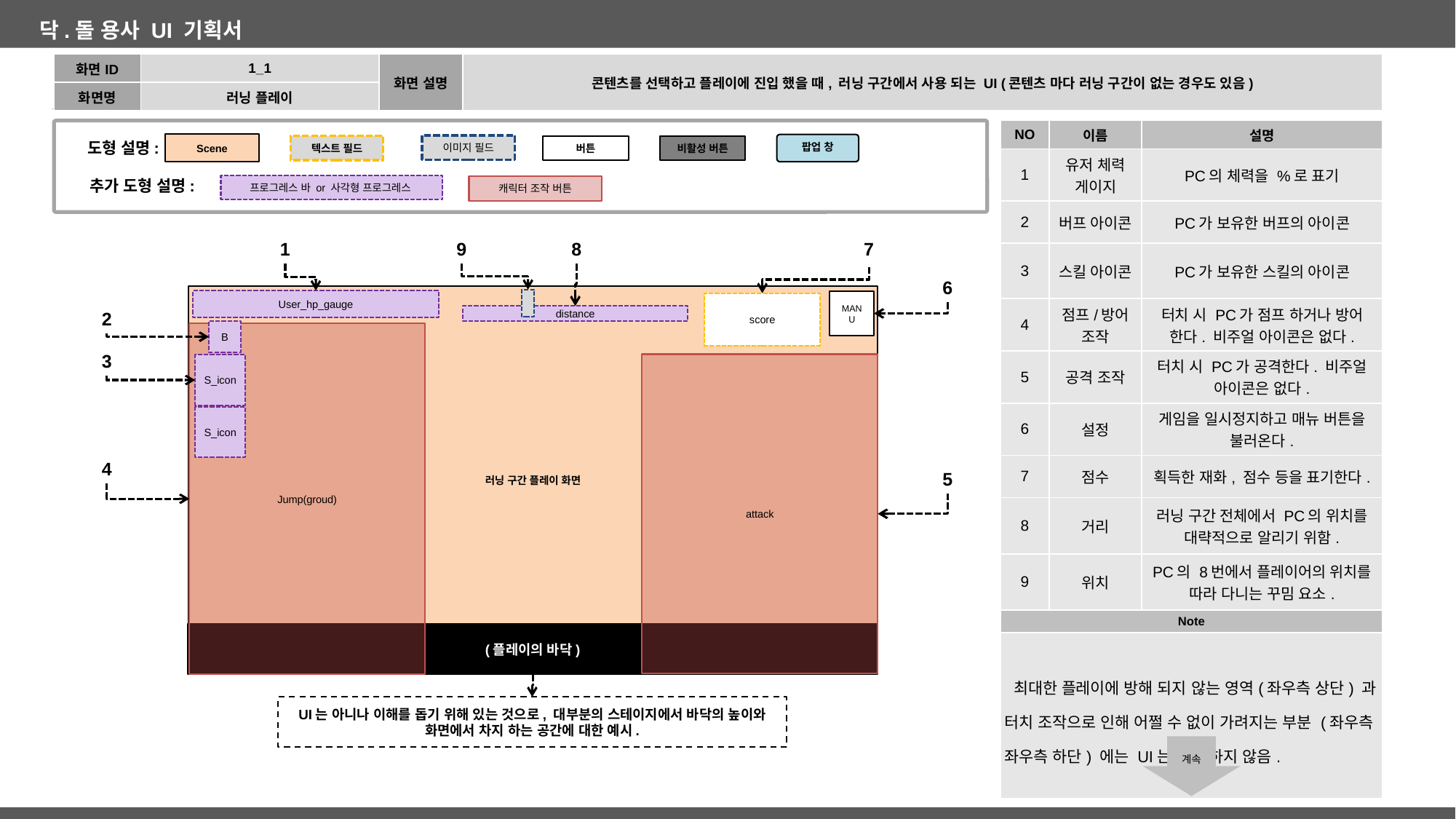

| 화면ID | 1\_1 | 화면 설명 | 콘텐츠를 선택하고 플레이에 진입 했을 때, 러닝 구간에서 사용 되는 UI (콘텐츠 마다 러닝 구간이 없는 경우도 있음) |
| --- | --- | --- | --- |
| 화면명 | 러닝 플레이 |  |  |

| NO | 이름 | 설명 |
| --- | --- | --- |
| 1 | 유저 체력 게이지 | PC의 체력을 %로 표기 |
| 2 | 버프 아이콘 | PC가 보유한 버프의 아이콘 |
| 3 | 스킬 아이콘 | PC가 보유한 스킬의 아이콘 |
| 4 | 점프/방어 조작 | 터치 시 PC가 점프 하거나 방어 한다. 비주얼 아이콘은 없다. |
| 5 | 공격 조작 | 터치 시 PC가 공격한다. 비주얼 아이콘은 없다. |
| 6 | 설정 | 게임을 일시정지하고 매뉴 버튼을 불러온다. |
| 7 | 점수 | 획득한 재화, 점수 등을 표기한다. |
| 8 | 거리 | 러닝 구간 전체에서 PC의 위치를 대략적으로 알리기 위함. |
| 9 | 위치 | PC의 8번에서 플레이어의 위치를 따라 다니는 꾸밈 요소. |
| Note |  |  |
| 최대한 플레이에 방해 되지 않는 영역(좌우측 상단) 과 터치 조작으로 인해 어쩔 수 없이 가려지는 부분 (좌우측 좌우측 하단) 에는 UI는 배치 하지 않음. |  |  |
도형 설명:
Scene
팝업 창
이미지 필드
비활성 버튼
텍스트 필드
버튼
추가 도형 설명:
프로그레스 바 or 사각형 프로그레스
캐릭터 조작 버튼
7
1
9
8
6
러닝 구간 플레이 화면

User_hp_gauge
MANU
score
2
distance
B
Jump(groud)
3
attack
S_icon
S_icon
4
5
(플레이의 바닥)
UI는 아니나 이해를 돕기 위해 있는 것으로, 대부분의 스테이지에서 바닥의 높이와 화면에서 차지 하는 공간에 대한 예시.
계속